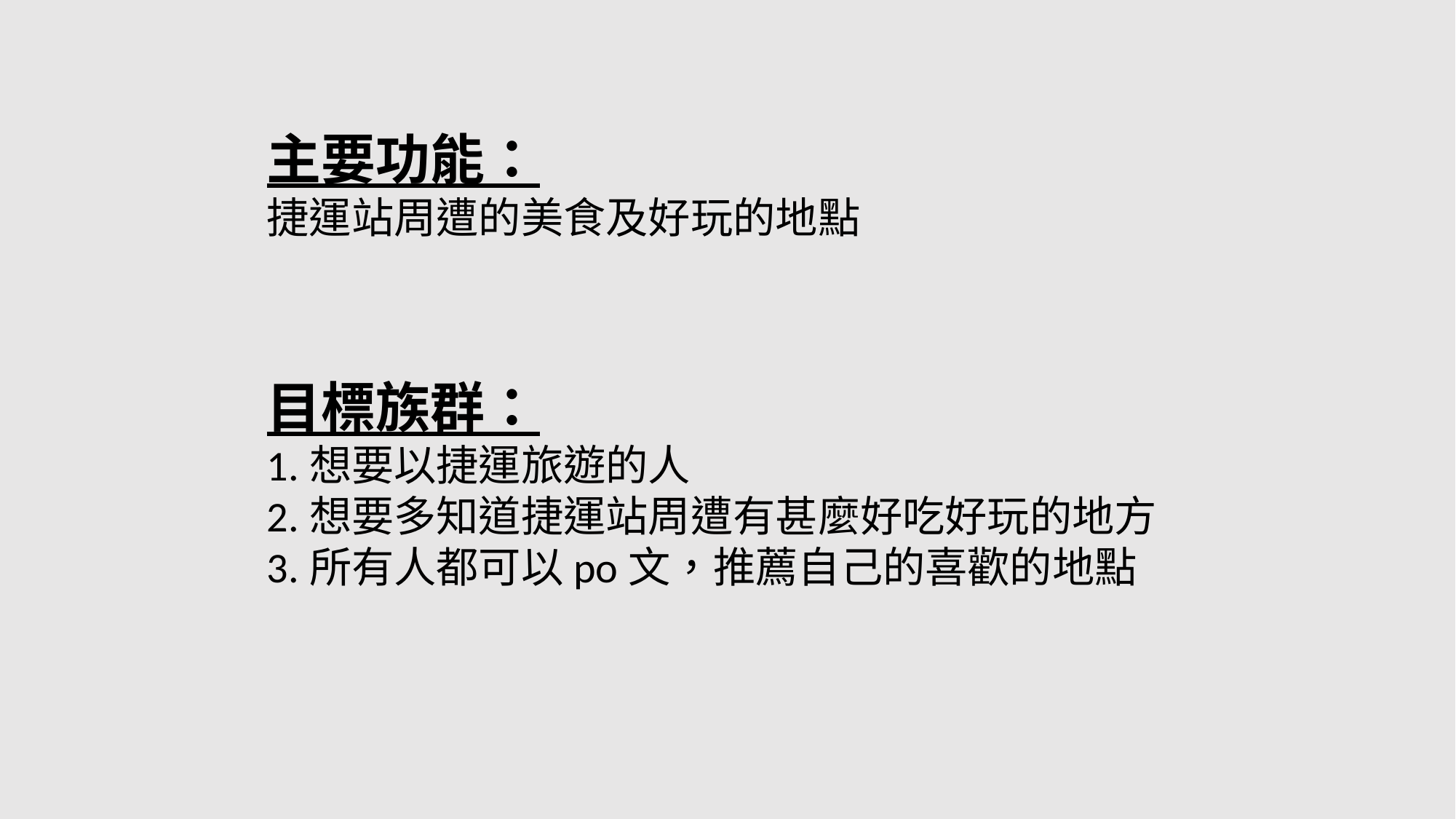

主要功能：
捷運站周遭的美食及好玩的地點
目標族群：
1.想要以捷運旅遊的人
2.想要多知道捷運站周遭有甚麼好吃好玩的地方
3.所有人都可以po文，推薦自己的喜歡的地點